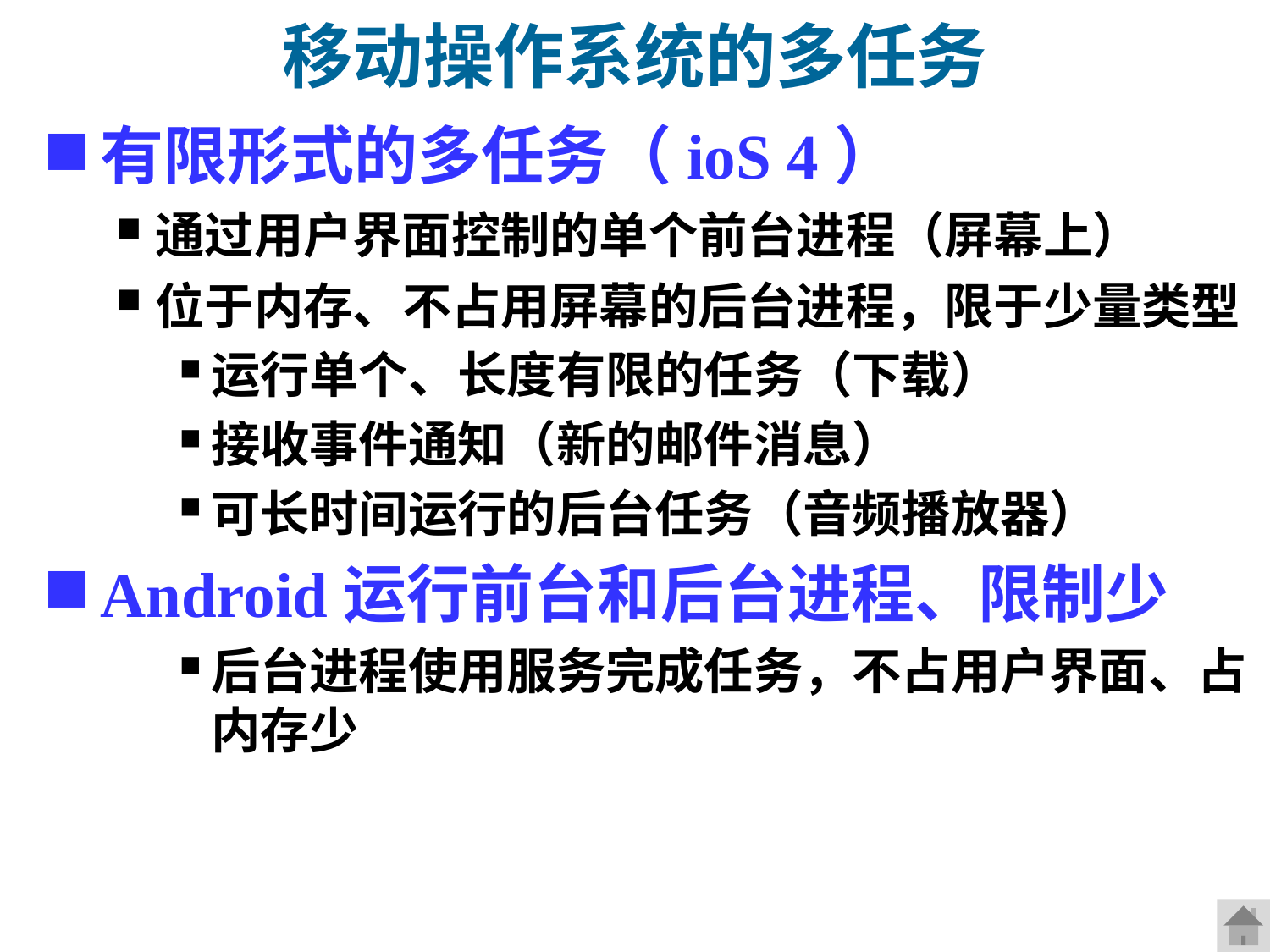

移动操作系统的多任务
有限形式的多任务（ioS 4）
通过用户界面控制的单个前台进程（屏幕上）
位于内存、不占用屏幕的后台进程，限于少量类型
运行单个、长度有限的任务（下载）
接收事件通知（新的邮件消息）
可长时间运行的后台任务（音频播放器）
Android运行前台和后台进程、限制少
后台进程使用服务完成任务，不占用户界面、占内存少